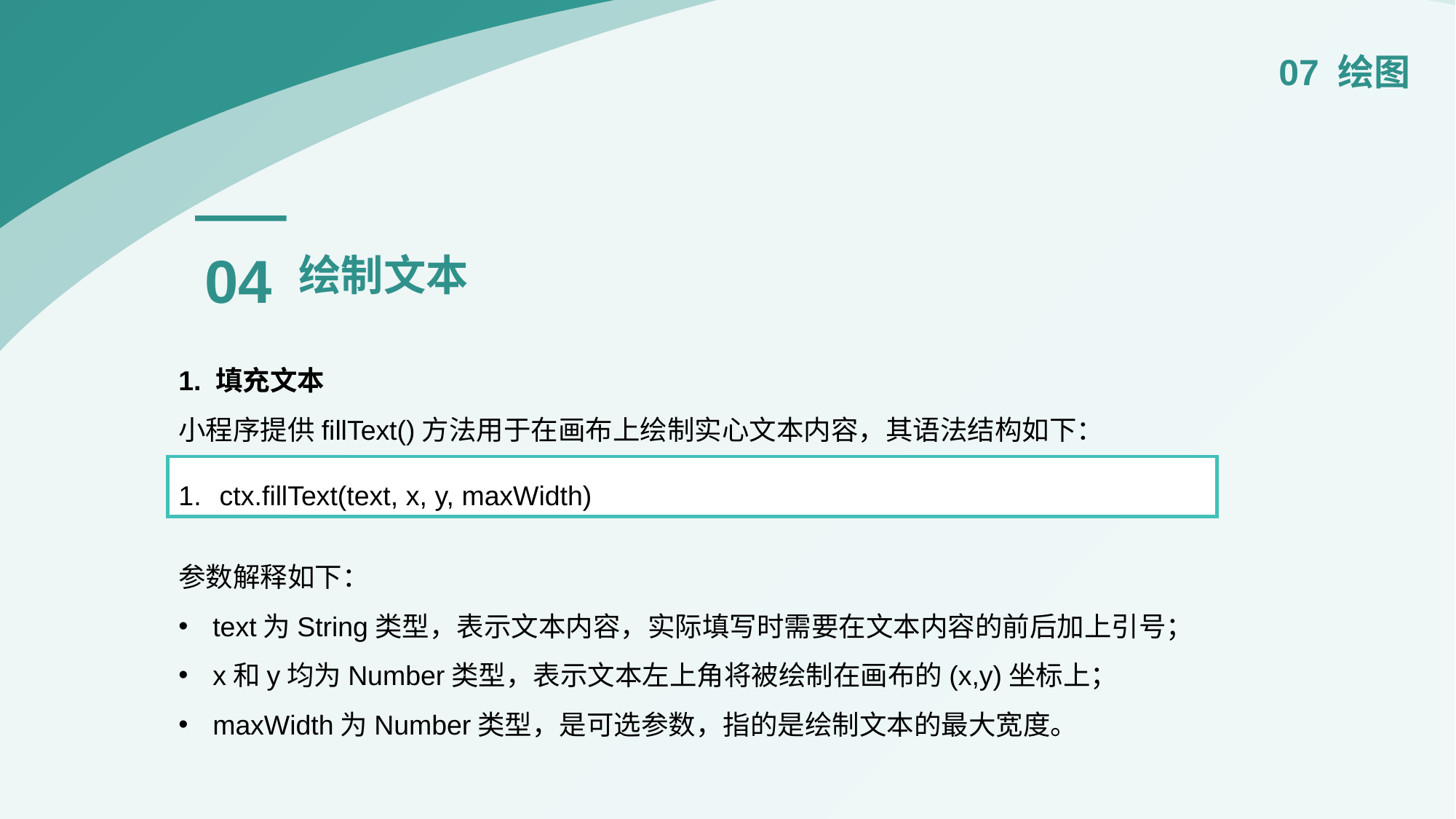

07 绘图
04

绘制文本
1. 填充文本
小程序提供fillText()方法用于在画布上绘制实心文本内容，其语法结构如下：

参数解释如下：
text为String类型，表示文本内容，实际填写时需要在文本内容的前后加上引号；
x和y均为Number类型，表示文本左上角将被绘制在画布的(x,y)坐标上；
maxWidth为Number类型，是可选参数，指的是绘制文本的最大宽度。

ctx.fillText(text, x, y, maxWidth)